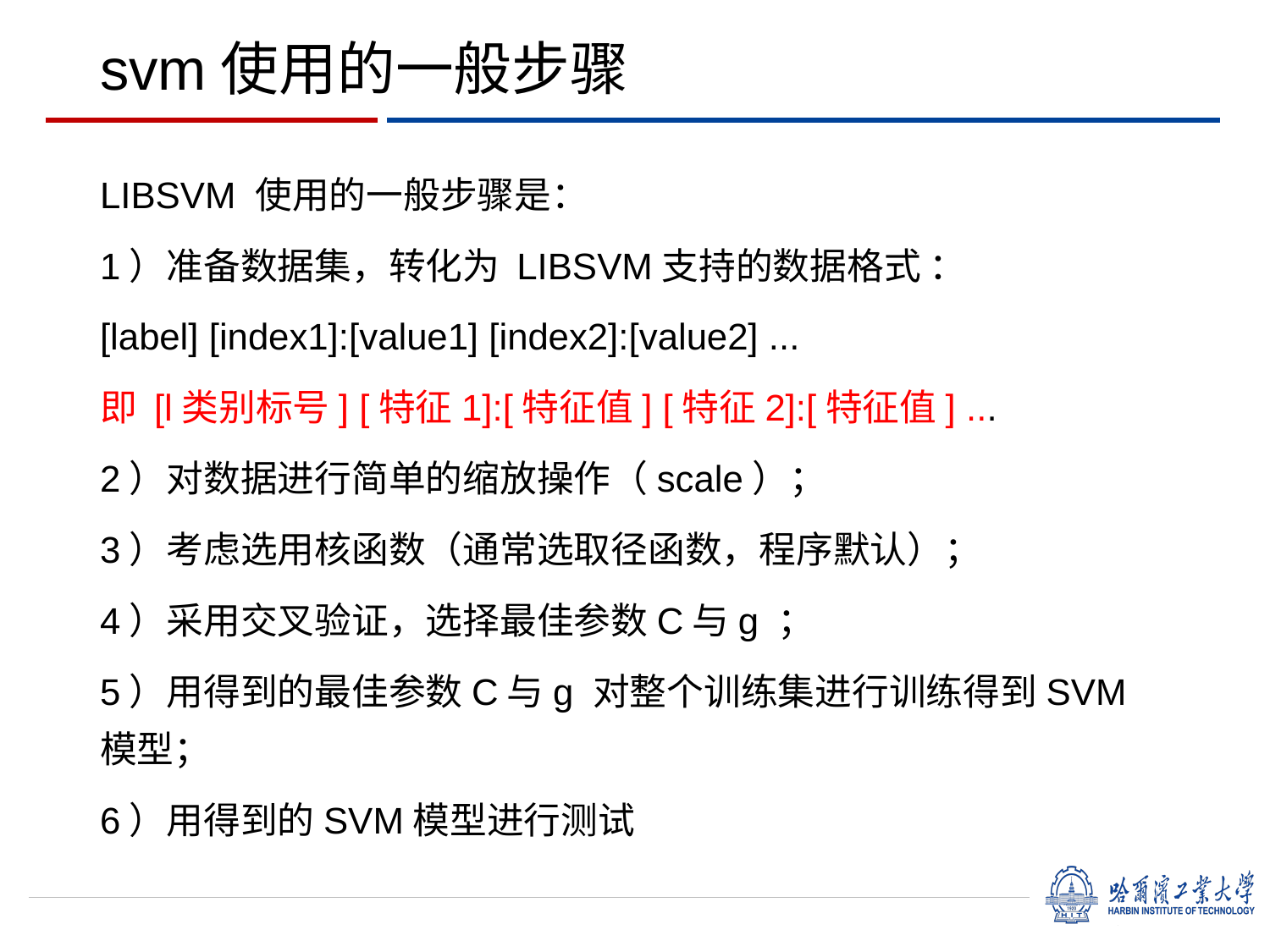

# svm使用的一般步骤
LIBSVM 使用的一般步骤是：
1）准备数据集，转化为 LIBSVM支持的数据格式 ：
[label] [index1]:[value1] [index2]:[value2] ...
即 [l类别标号] [特征1]:[特征值] [特征2]:[特征值] ...
2）对数据进行简单的缩放操作（scale）；
3）考虑选用核函数（通常选取径函数，程序默认）；
4）采用交叉验证，选择最佳参数C与g ；
5）用得到的最佳参数C与g 对整个训练集进行训练得到SVM模型；
6）用得到的SVM模型进行测试